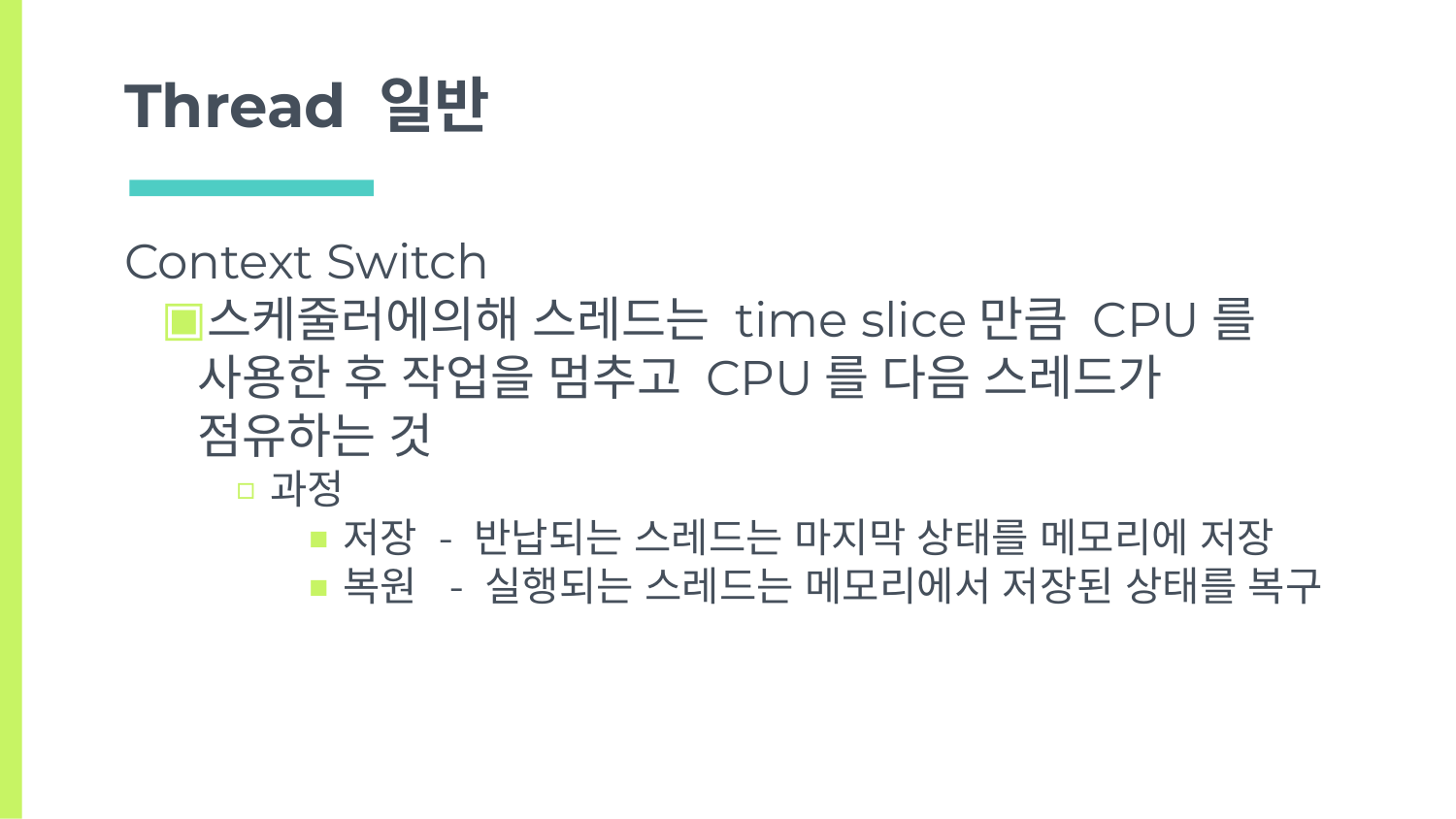

# Thread 일반
Context Switch
스케줄러에의해 스레드는 time slice만큼 CPU를 사용한 후 작업을 멈추고 CPU를 다음 스레드가 점유하는 것
과정
저장 - 반납되는 스레드는 마지막 상태를 메모리에 저장
복원  - 실행되는 스레드는 메모리에서 저장된 상태를 복구